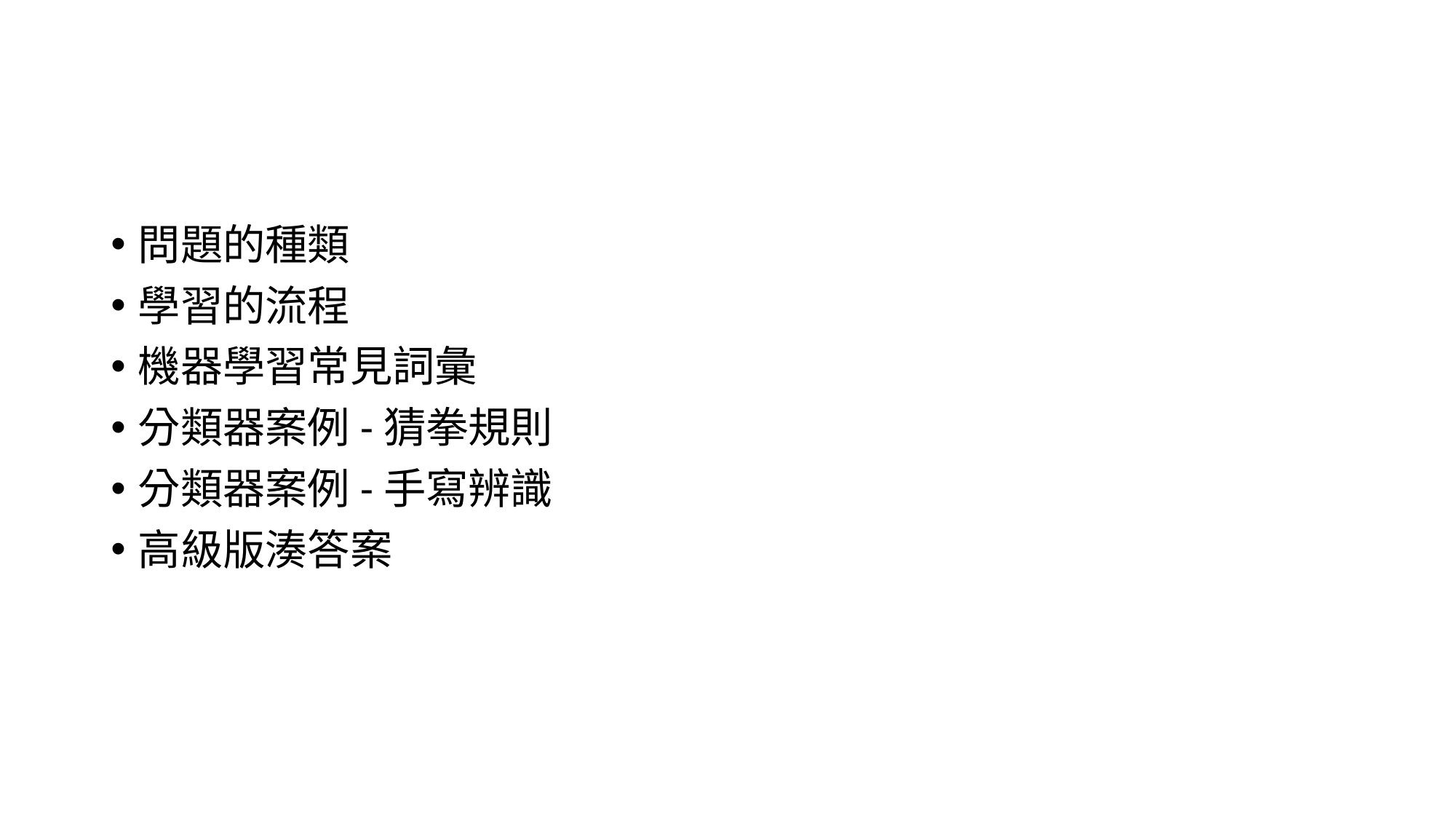

#
問題的種類
學習的流程
機器學習常見詞彙
分類器案例-猜拳規則
分類器案例-手寫辨識
高級版湊答案